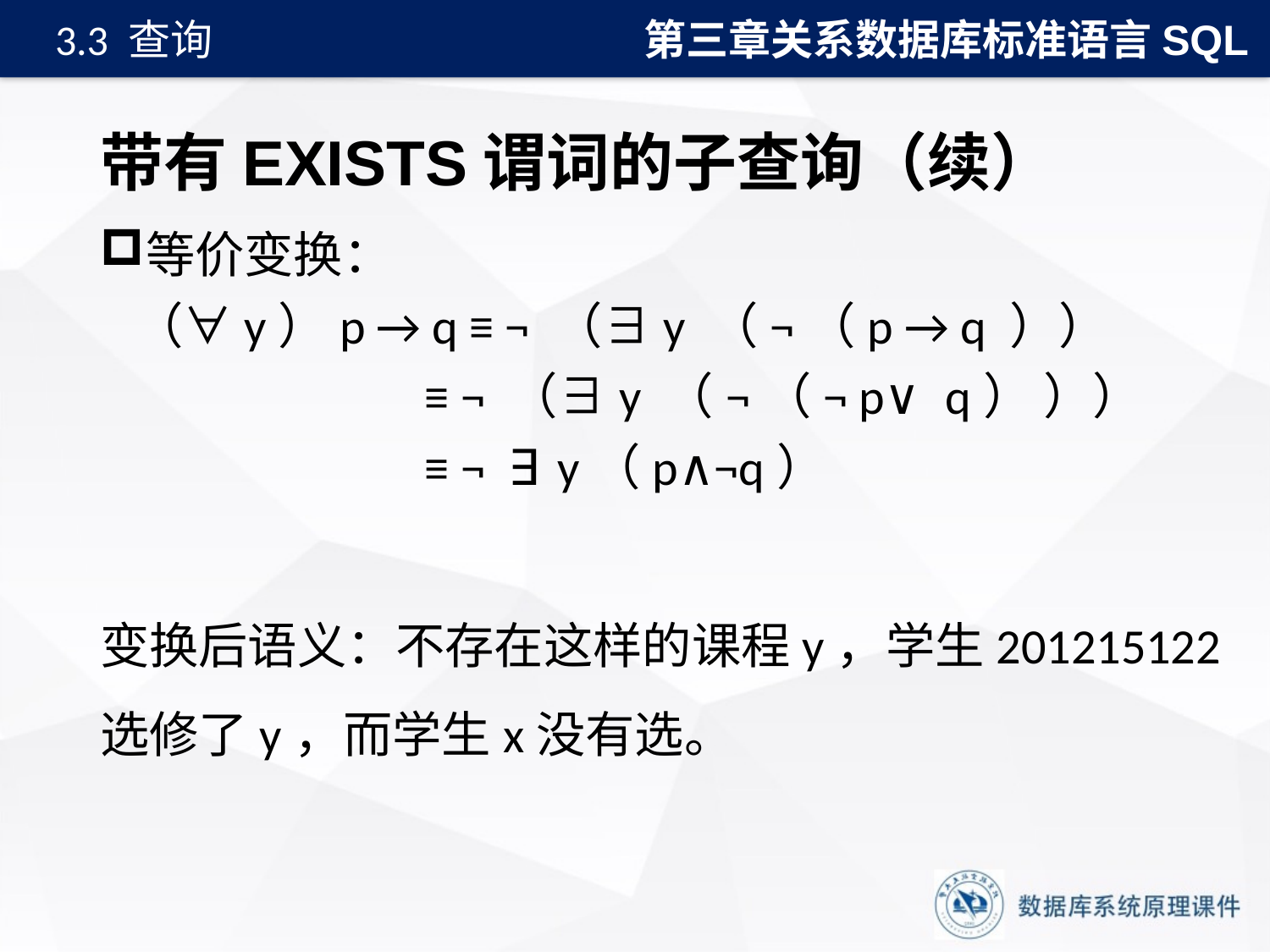

第三章关系数据库标准语言SQL
3.3 查询
# 带有EXISTS谓词的子查询（续）
等价变换：
  （∀y）p → q ≡ ¬ （∃y （¬（p → q ））
                             ≡ ¬ （∃y （¬（¬ p∨ q） ））
                             ≡ ¬  ∃y（p∧¬q）

变换后语义：不存在这样的课程y，学生201215122选修了y，而学生x没有选。